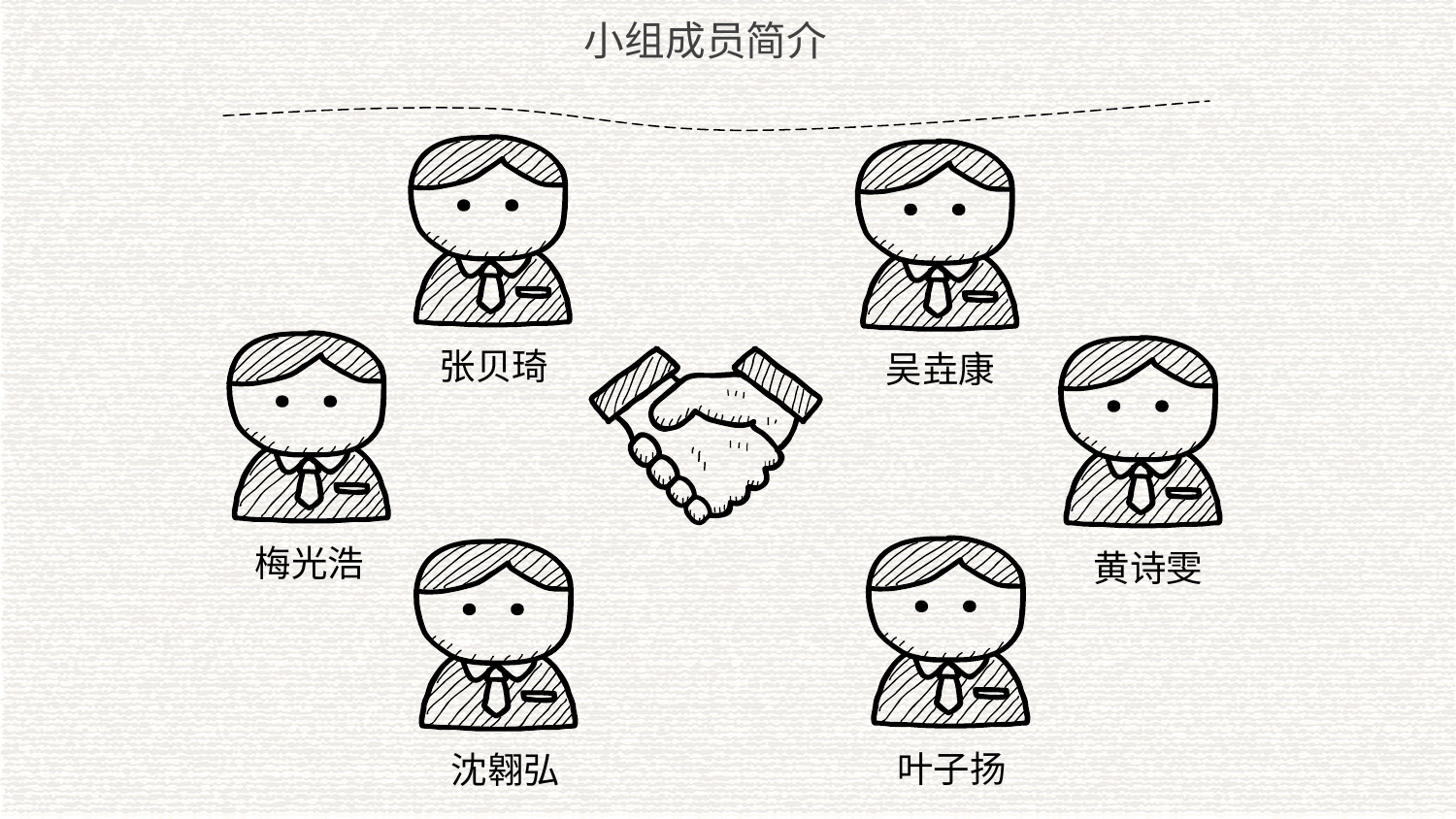

小组成员简介

张贝琦
吴垚康

梅光浩

黄诗雯
叶子扬
沈翱弘